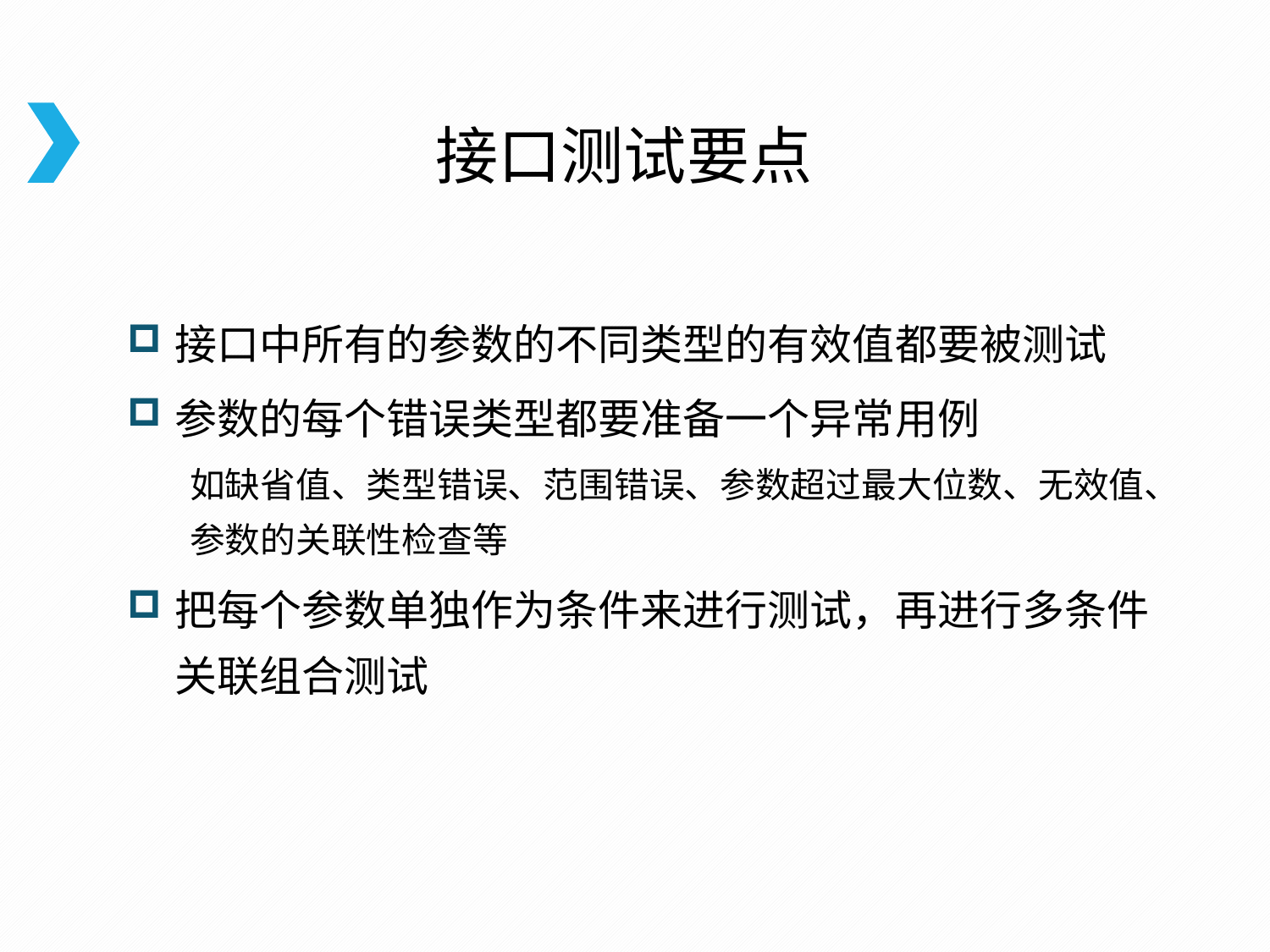

# 接口测试要点
接口中所有的参数的不同类型的有效值都要被测试
参数的每个错误类型都要准备一个异常用例
如缺省值、类型错误、范围错误、参数超过最大位数、无效值、参数的关联性检查等
把每个参数单独作为条件来进行测试，再进行多条件关联组合测试
16